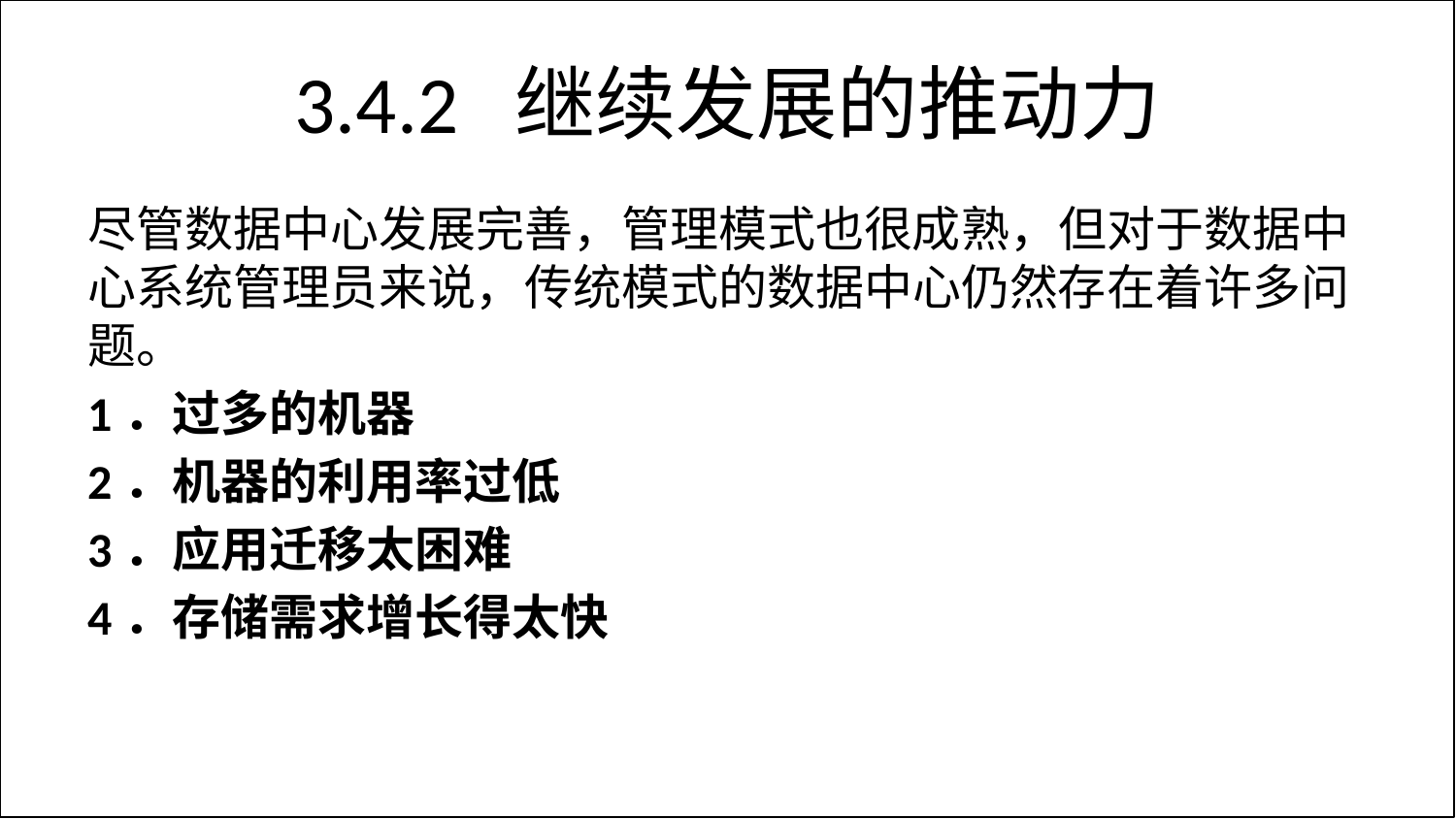

# 3.4.2  继续发展的推动力
尽管数据中心发展完善，管理模式也很成熟，但对于数据中心系统管理员来说，传统模式的数据中心仍然存在着许多问题。
1．过多的机器
2．机器的利用率过低
3．应用迁移太困难
4．存储需求增长得太快